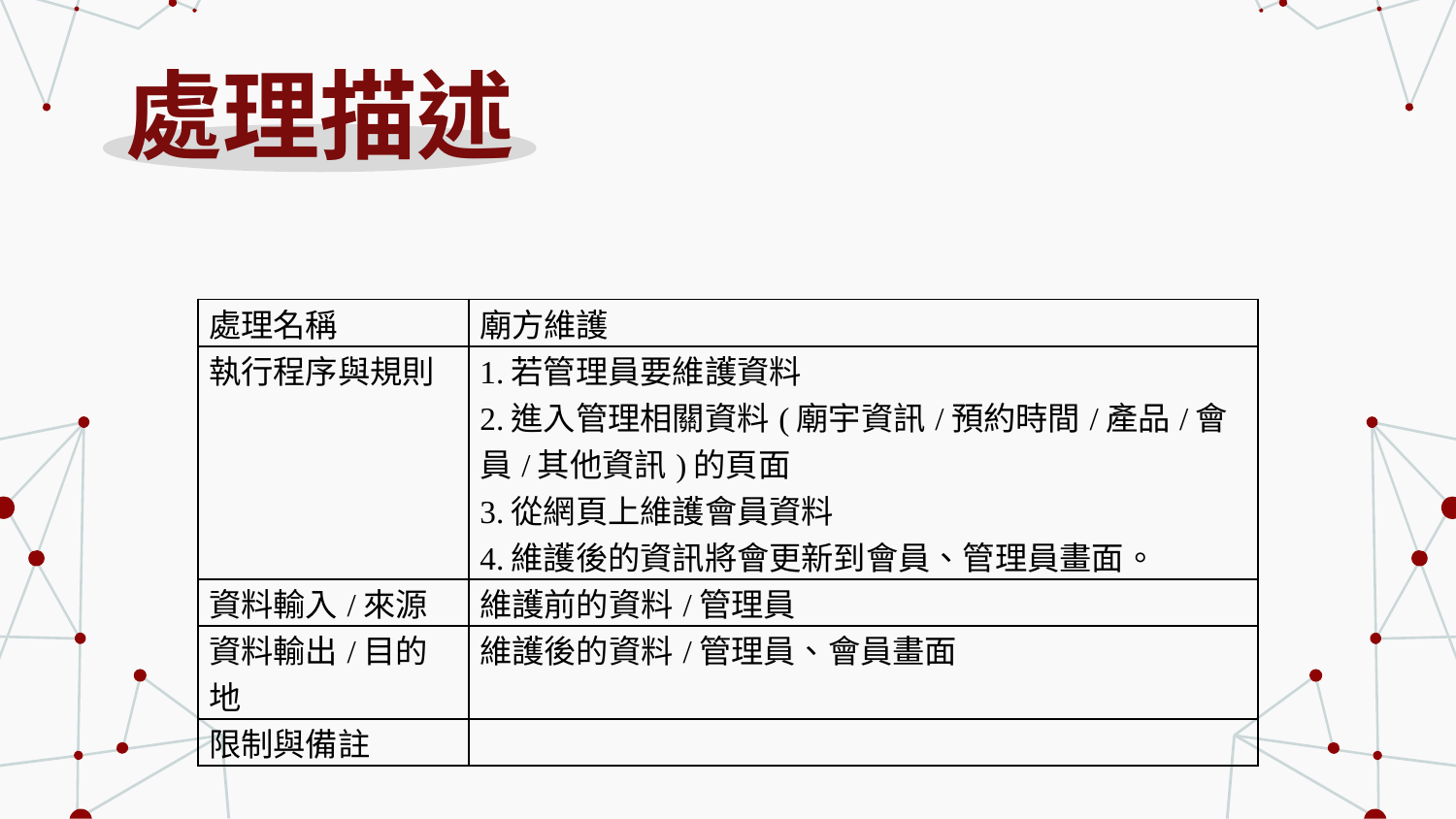

# 處理描述

| 處理名稱 | 廟方維護 |
| --- | --- |
| 執行程序與規則 | 1.若管理員要維護資料 2.進入管理相關資料(廟宇資訊/預約時間/產品/會員/其他資訊)的頁面 3.從網頁上維護會員資料 4.維護後的資訊將會更新到會員、管理員畫面。 |
| 資料輸入/來源 | 維護前的資料/管理員 |
| 資料輸出/目的地 | 維護後的資料/管理員、會員畫面 |
| 限制與備註 |  |